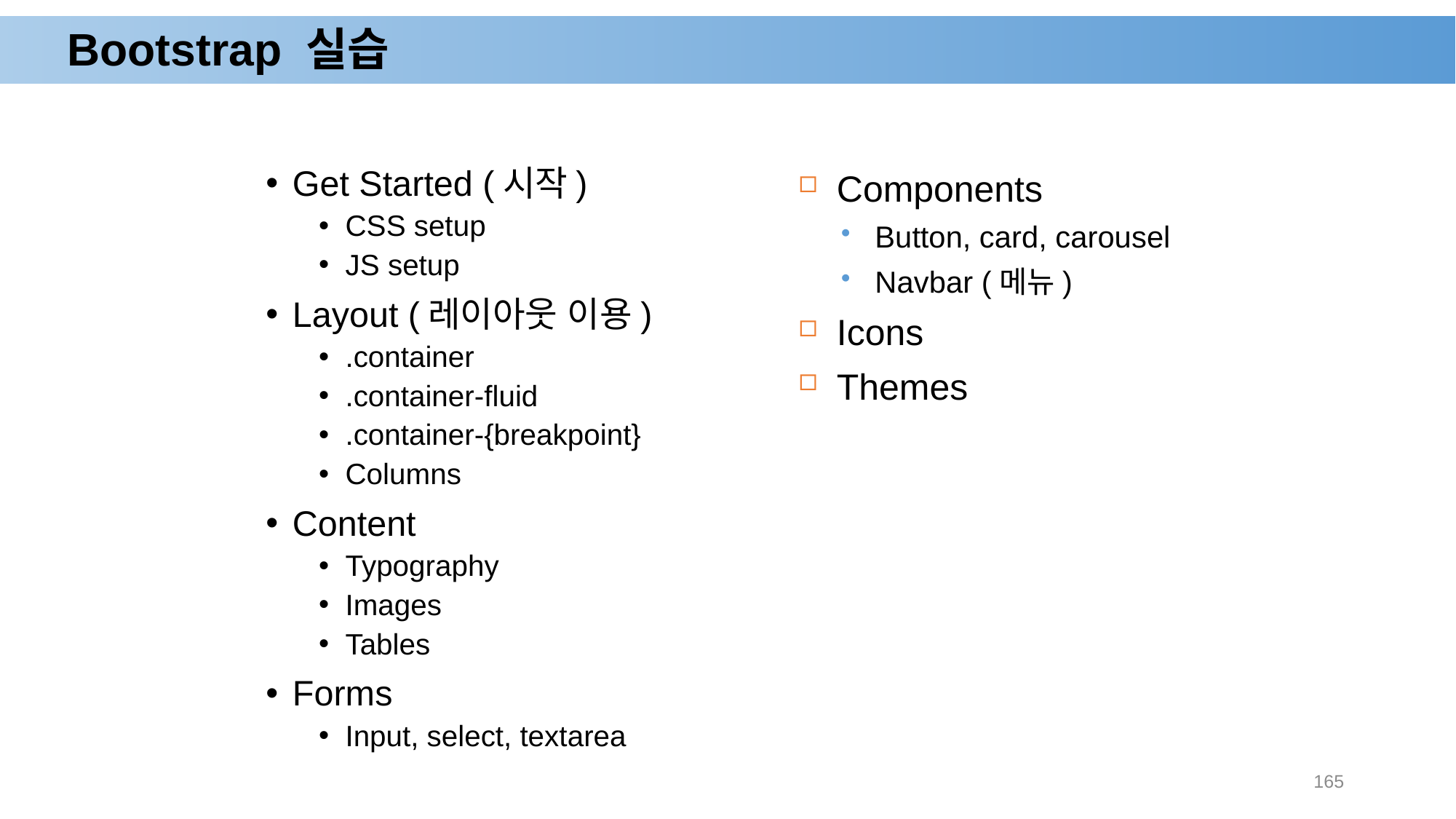

# Bootstrap 실습
Get Started (시작)
CSS setup
JS setup
Layout (레이아웃 이용)
.container
.container-fluid
.container-{breakpoint}
Columns
Content
Typography
Images
Tables
Forms
Input, select, textarea

Components
Button, card, carousel
Navbar (메뉴)
Icons
Themes

165